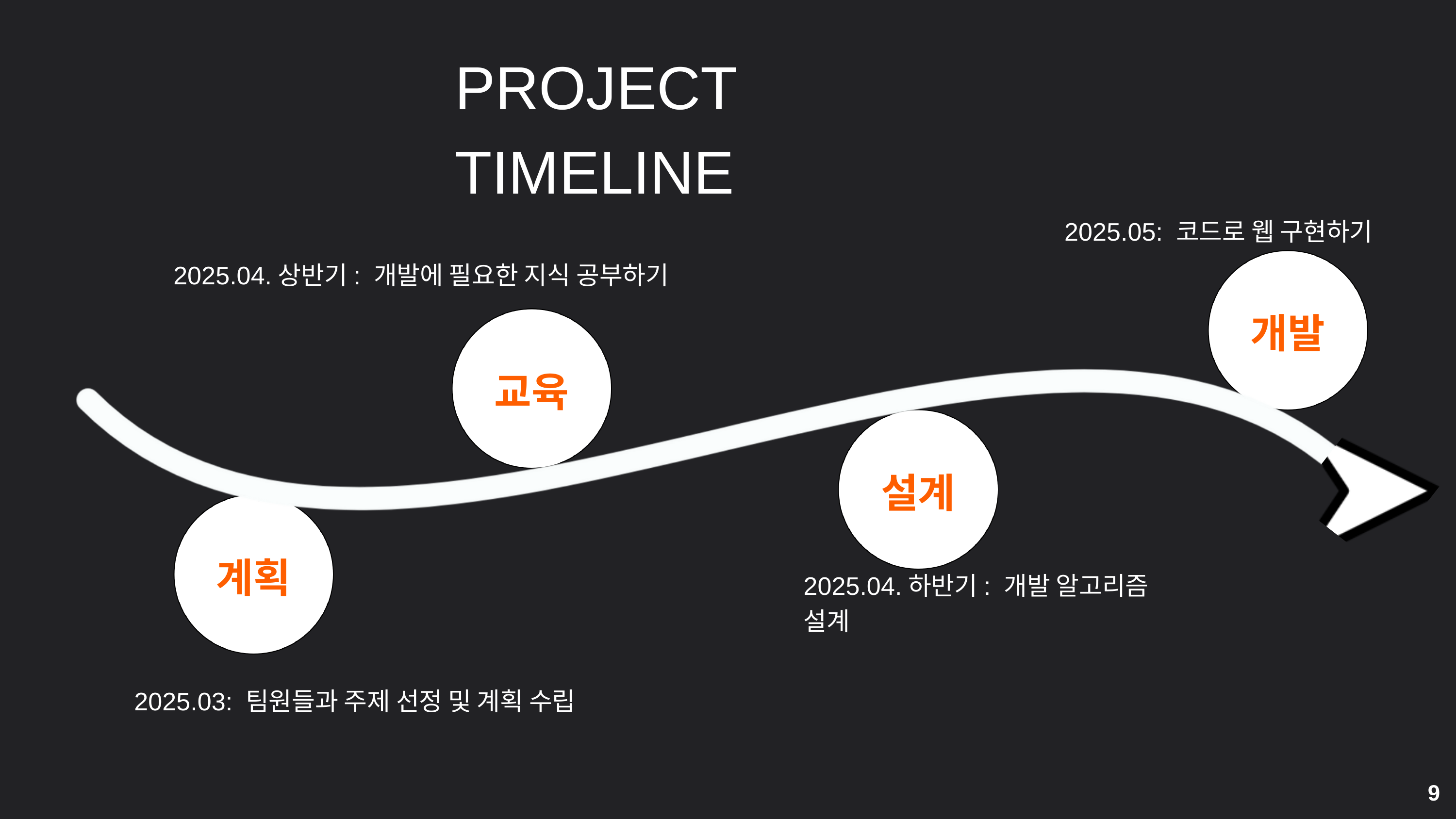

PROJECT TIMELINE
2025.05: 코드로 웹 구현하기

2025.04.상반기: 개발에 필요한 지식 공부하기
개발

교육

설계

계획
2025.04.하반기: 개발 알고리즘 설계
2025.03: 팀원들과 주제 선정 및 계획 수립
9